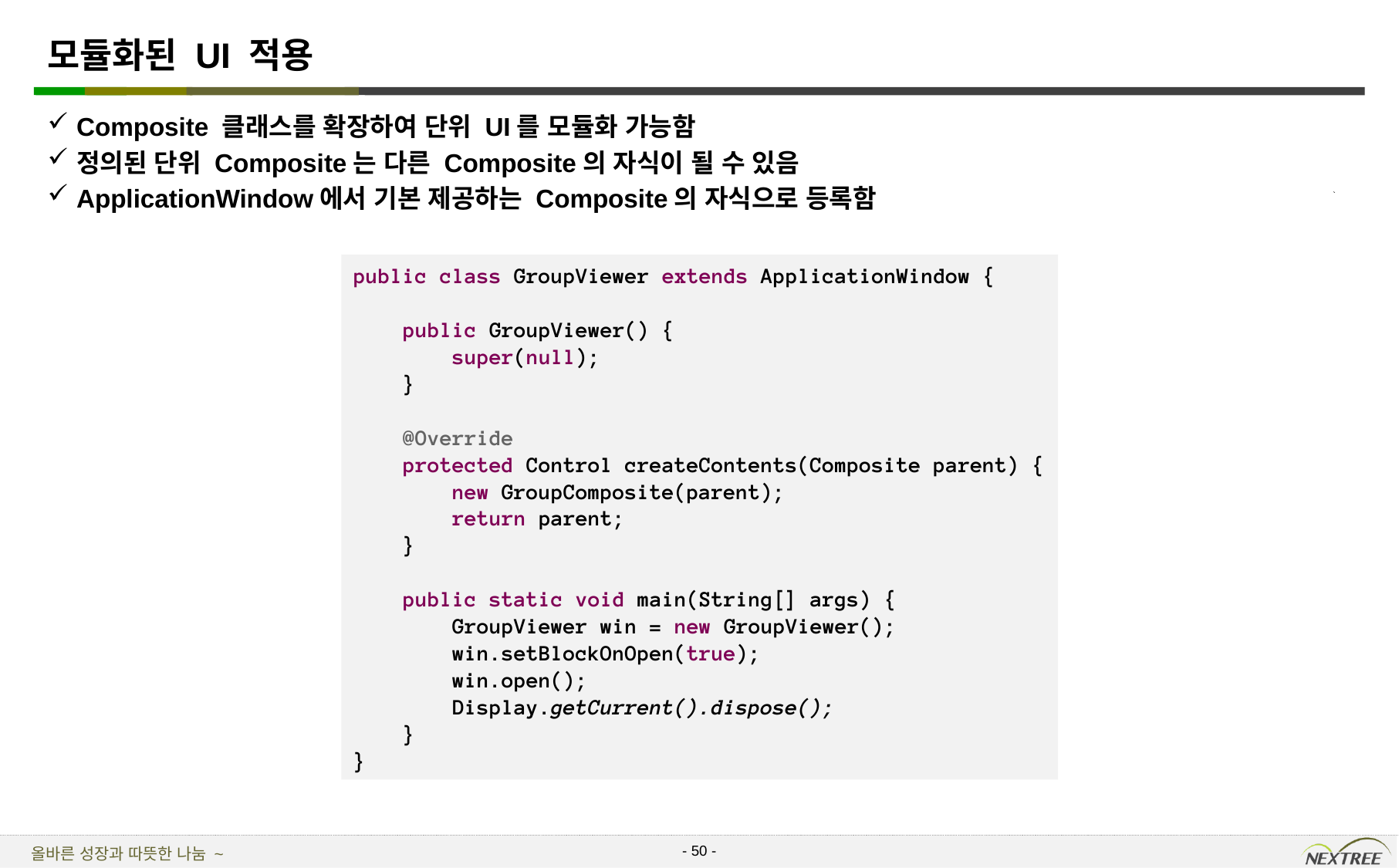

# 모듈화된 UI 적용
Composite 클래스를 확장하여 단위 UI를 모듈화 가능함
정의된 단위 Composite는 다른 Composite의 자식이 될 수 있음
ApplicationWindow에서 기본 제공하는 Composite의 자식으로 등록함
public class GroupViewer extends ApplicationWindow {

    public GroupViewer() {
        super(null);
    }

    @Override
    protected Control createContents(Composite parent) {
        new GroupComposite(parent);
        return parent;
    }

    public static void main(String[] args) {
        GroupViewer win = new GroupViewer();
        win.setBlockOnOpen(true);
        win.open();
        Display.getCurrent().dispose();
    }
}